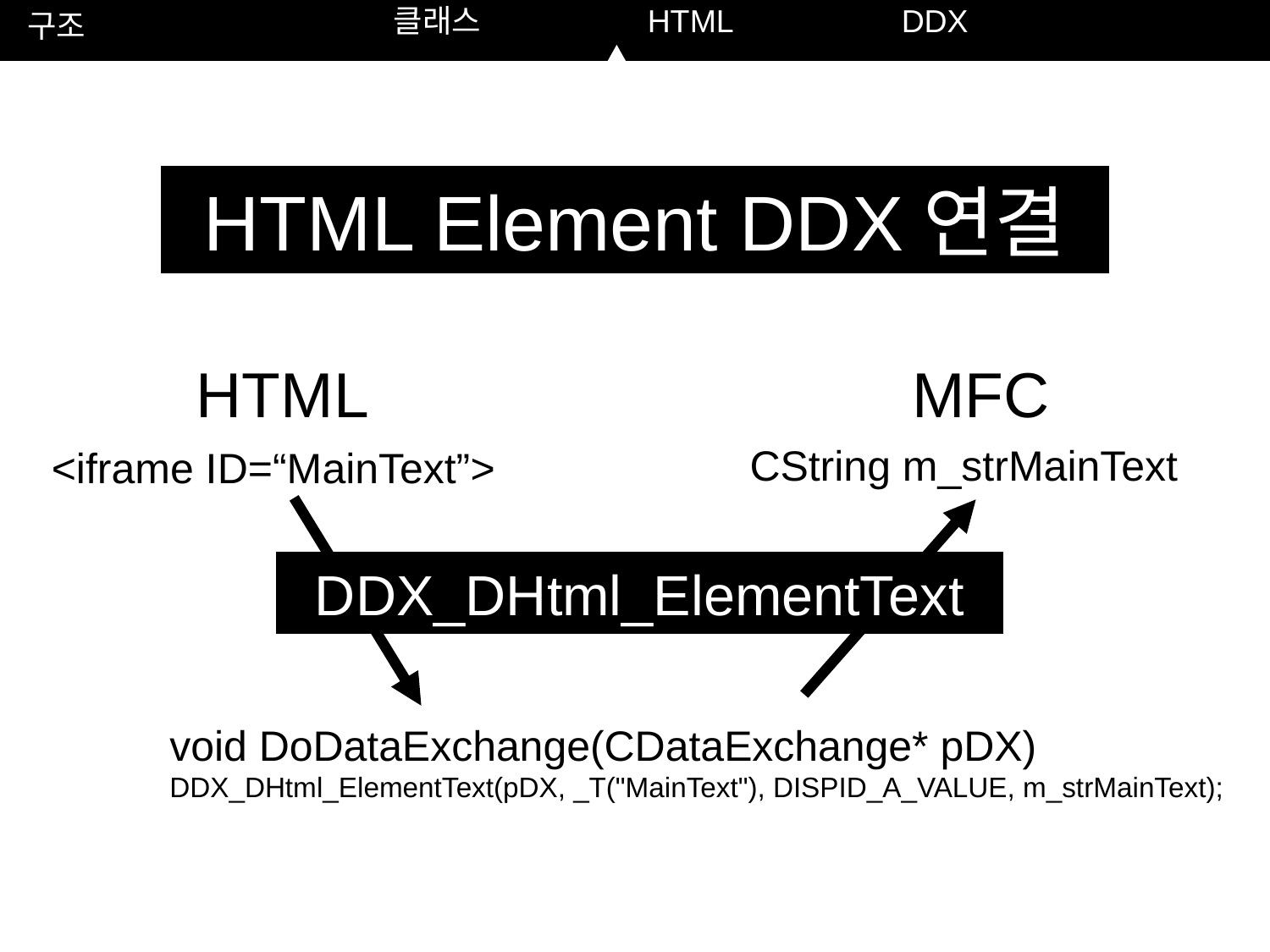

구조
			클래스		HTML		DDX

HTML Element DDX연결
HTML
MFC
CString m_strMainText
<iframe ID=“MainText”>
DDX_DHtml_ElementText
void DoDataExchange(CDataExchange* pDX)
DDX_DHtml_ElementText(pDX, _T("MainText"), DISPID_A_VALUE, m_strMainText);